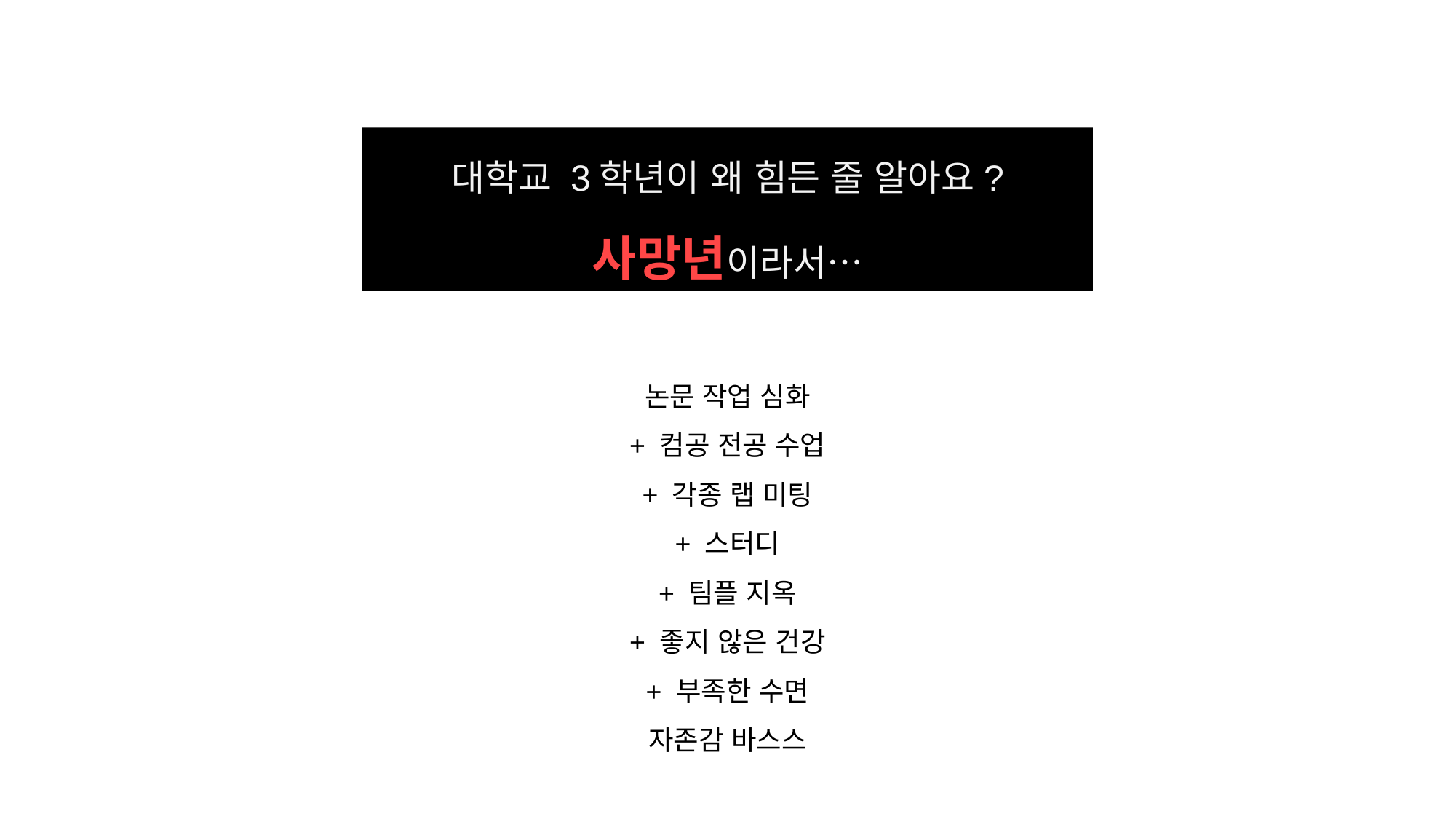

대학교 3학년이 왜 힘든 줄 알아요?
사망년이라서…
논문 작업 심화
+ 컴공 전공 수업
+ 각종 랩 미팅
+ 스터디
+ 팀플 지옥
+ 좋지 않은 건강
+ 부족한 수면
자존감 바스스